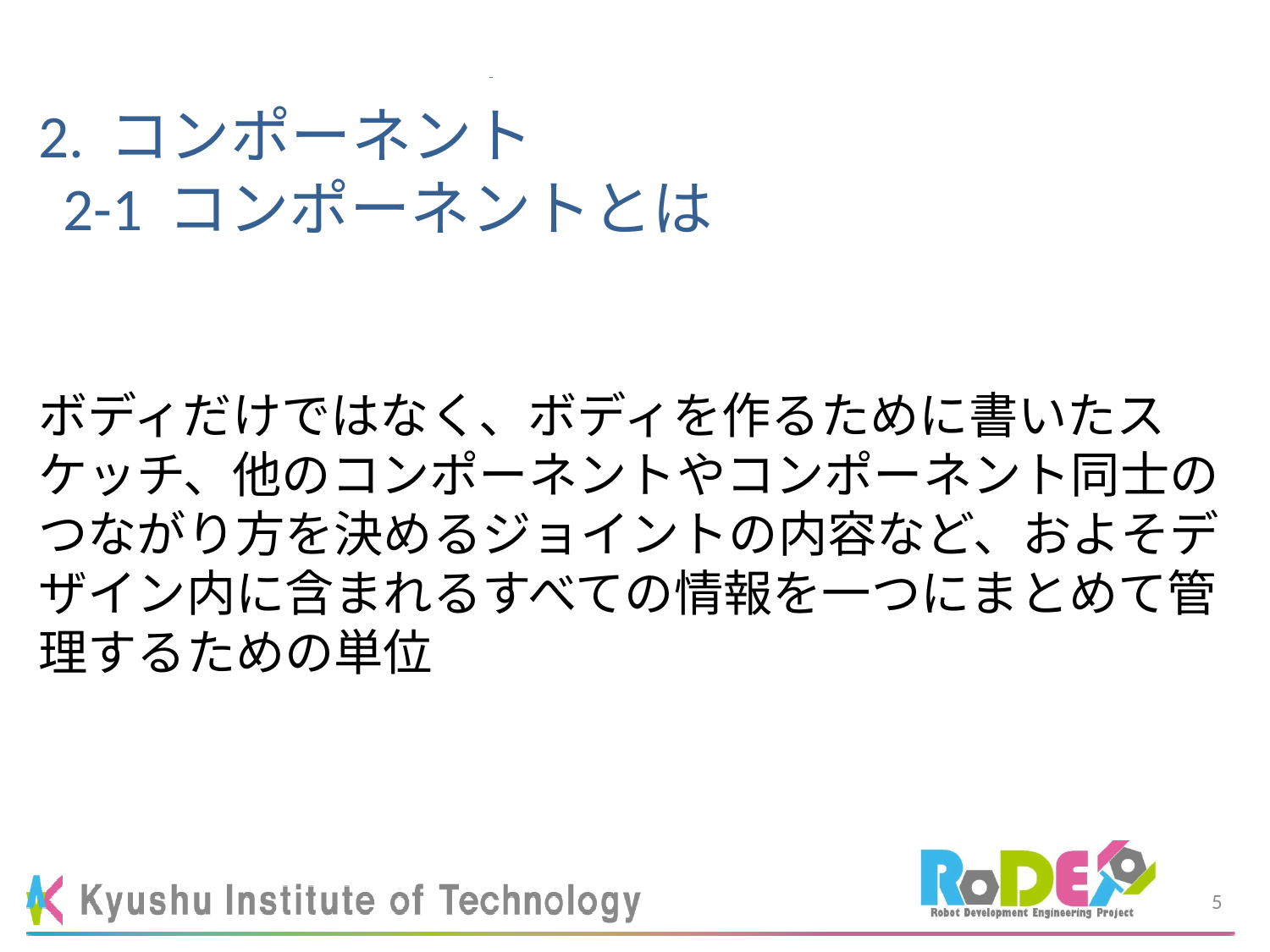

# 2. コンポーネント 2-1 コンポーネントとは
ボディだけではなく、ボディを作るために書いたスケッチ、他のコンポーネントやコンポーネント同士のつながり方を決めるジョイントの内容など、およそデザイン内に含まれるすべての情報を一つにまとめて管理するための単位
5